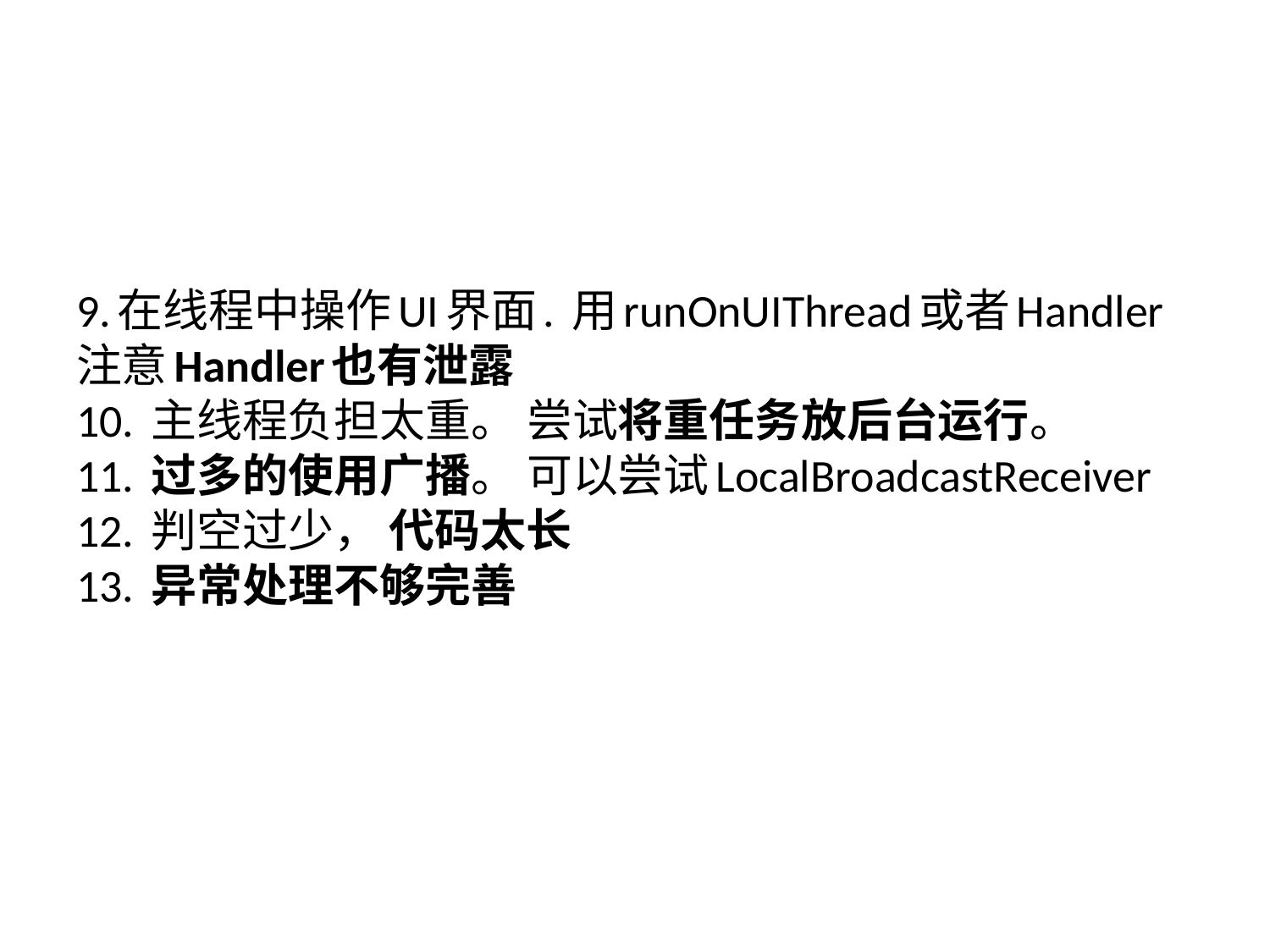

# 9.在线程中操作UI界面. 用runOnUIThread或者Handler注意Handler也有泄露 10. 主线程负担太重。 尝试将重任务放后台运行。 11. 过多的使用广播。 可以尝试LocalBroadcastReceiver 12. 判空过少， 代码太长 13. 异常处理不够完善